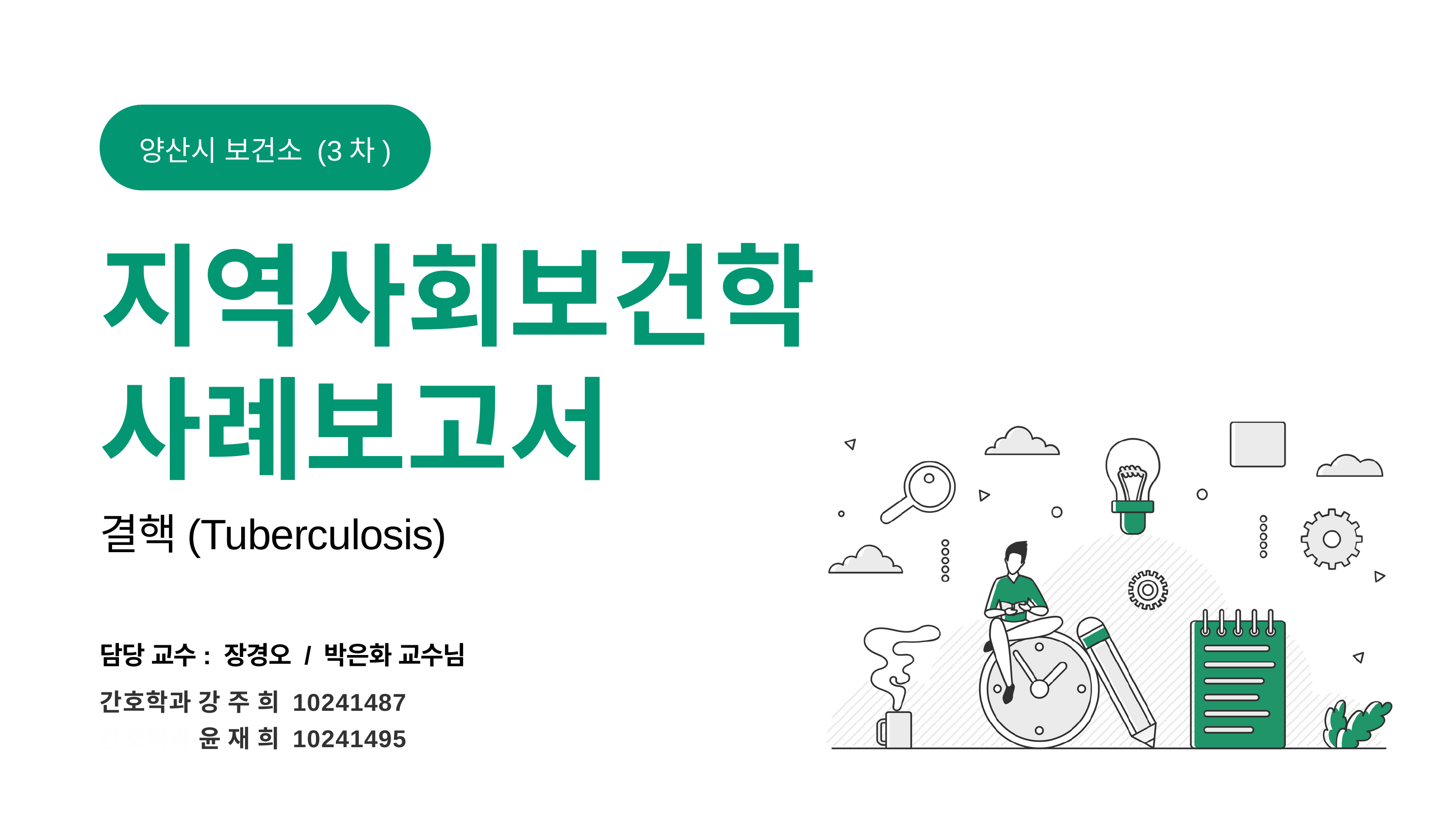

양산시 보건소 (3차)
지역사회보건학사례보고서

결핵(Tuberculosis)
담당 교수: 장경오 / 박은화 교수님
간호학과 강 주 희 10241487
간호학과 윤 재 희 10241495